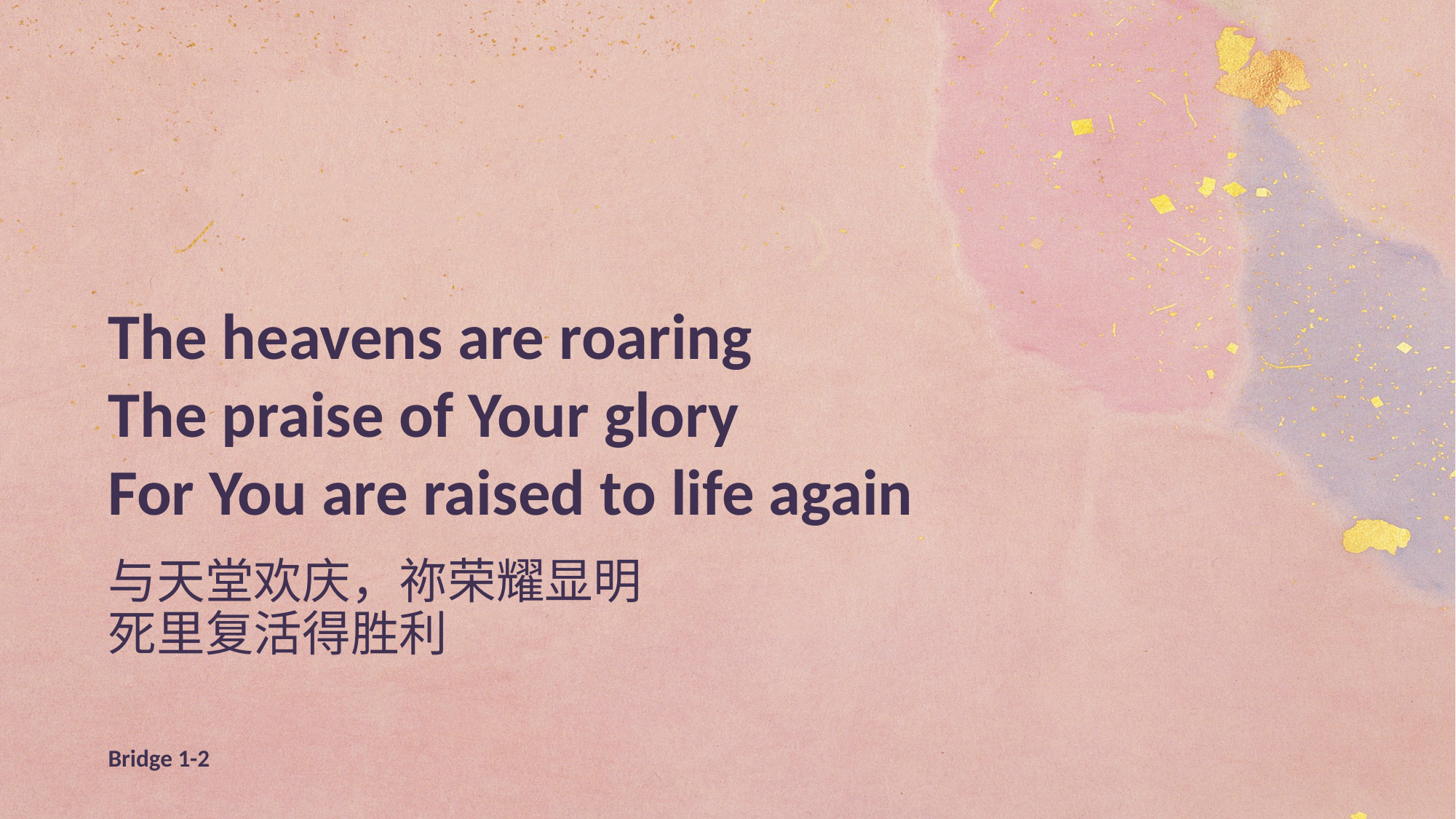

The heavens are roaring
The praise of Your glory
For You are raised to life again

与天堂欢庆，祢荣耀显明
死里复活得胜利
Bridge 1-2